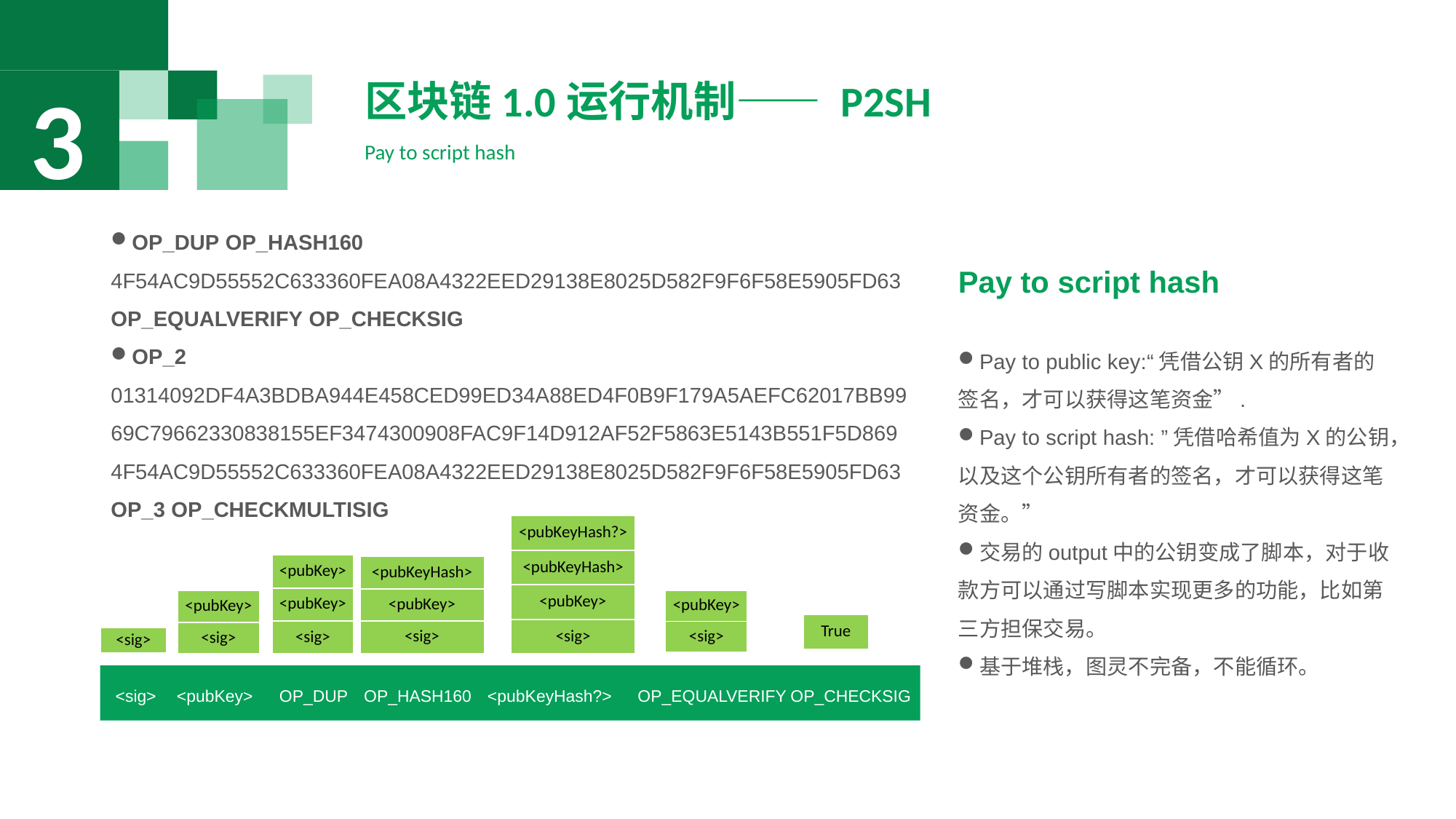

区块链1.0运行机制—— P2SH
Pay to script hash
3
OP_DUP OP_HASH160 4F54AC9D55552C633360FEA08A4322EED29138E8025D582F9F6F58E5905FD63 OP_EQUALVERIFY OP_CHECKSIG
OP_2 01314092DF4A3BDBA944E458CED99ED34A88ED4F0B9F179A5AEFC62017BB99
69C79662330838155EF3474300908FAC9F14D912AF52F5863E5143B551F5D869 4F54AC9D55552C633360FEA08A4322EED29138E8025D582F9F6F58E5905FD63 OP_3 OP_CHECKMULTISIG
Pay to script hash
Pay to public key:“凭借公钥X的所有者的签名，才可以获得这笔资金”.
Pay to script hash: ”凭借哈希值为X的公钥，以及这个公钥所有者的签名，才可以获得这笔资金。”
交易的output中的公钥变成了脚本，对于收款方可以通过写脚本实现更多的功能，比如第三方担保交易。
基于堆栈，图灵不完备，不能循环。

| <pubKeyHash?> |
| --- |
| <pubKeyHash> |
| <pubKey> |
| <sig> |
| <pubKey> |
| --- |
| <pubKey> |
| <sig> |
| <pubKeyHash> |
| --- |
| <pubKey> |
| <sig> |
| <pubKey> |
| --- |
| <sig> |
| <pubKey> |
| --- |
| <sig> |
| True |
| --- |
| <sig> |
| --- |

<sig>
<pubKey>
OP_DUP
OP_HASH160
<pubKeyHash?>
OP_EQUALVERIFY
OP_CHECKSIG